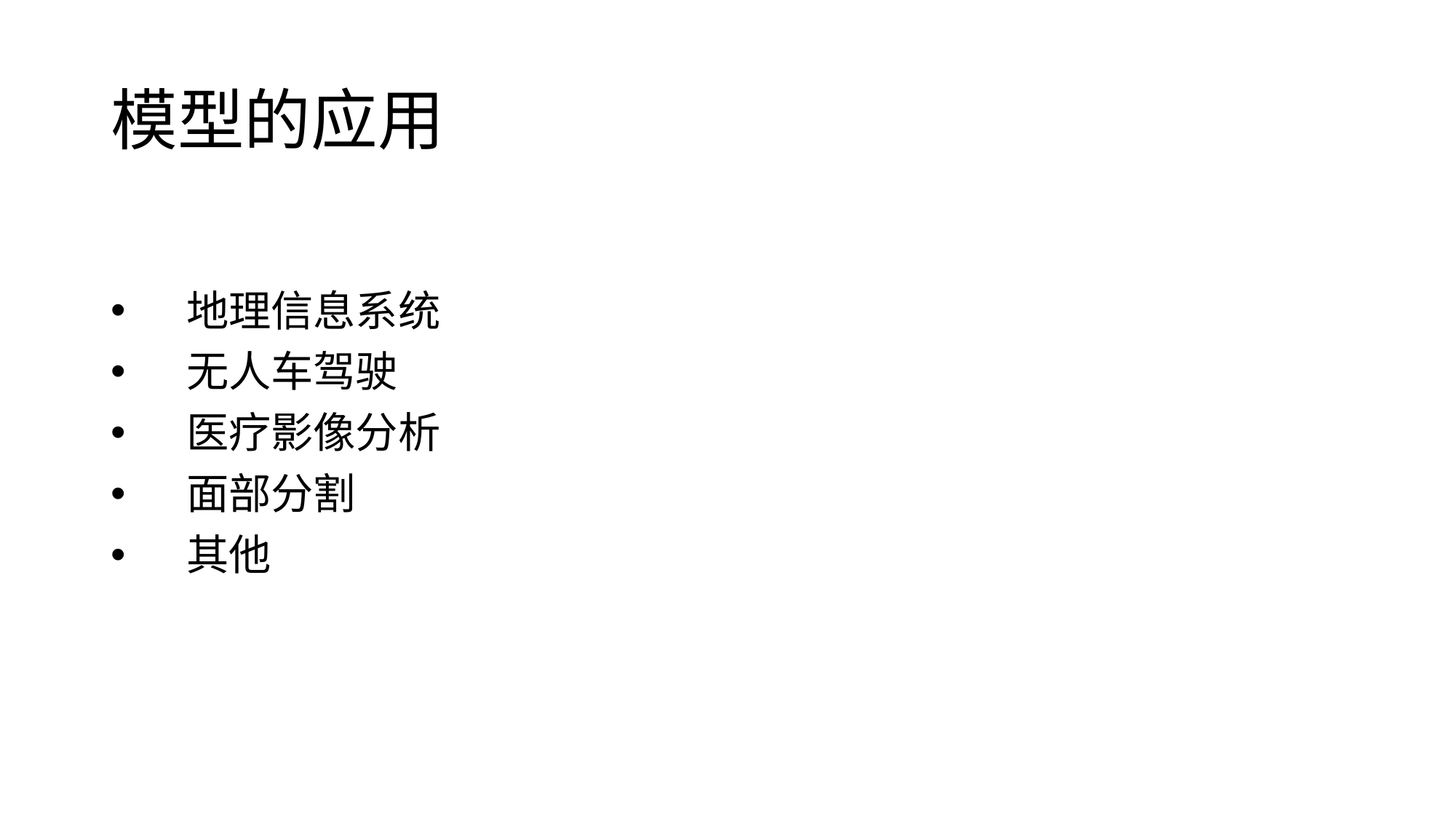

# 模型的应用

    地理信息系统
    无人车驾驶
    医疗影像分析
    面部分割
    其他